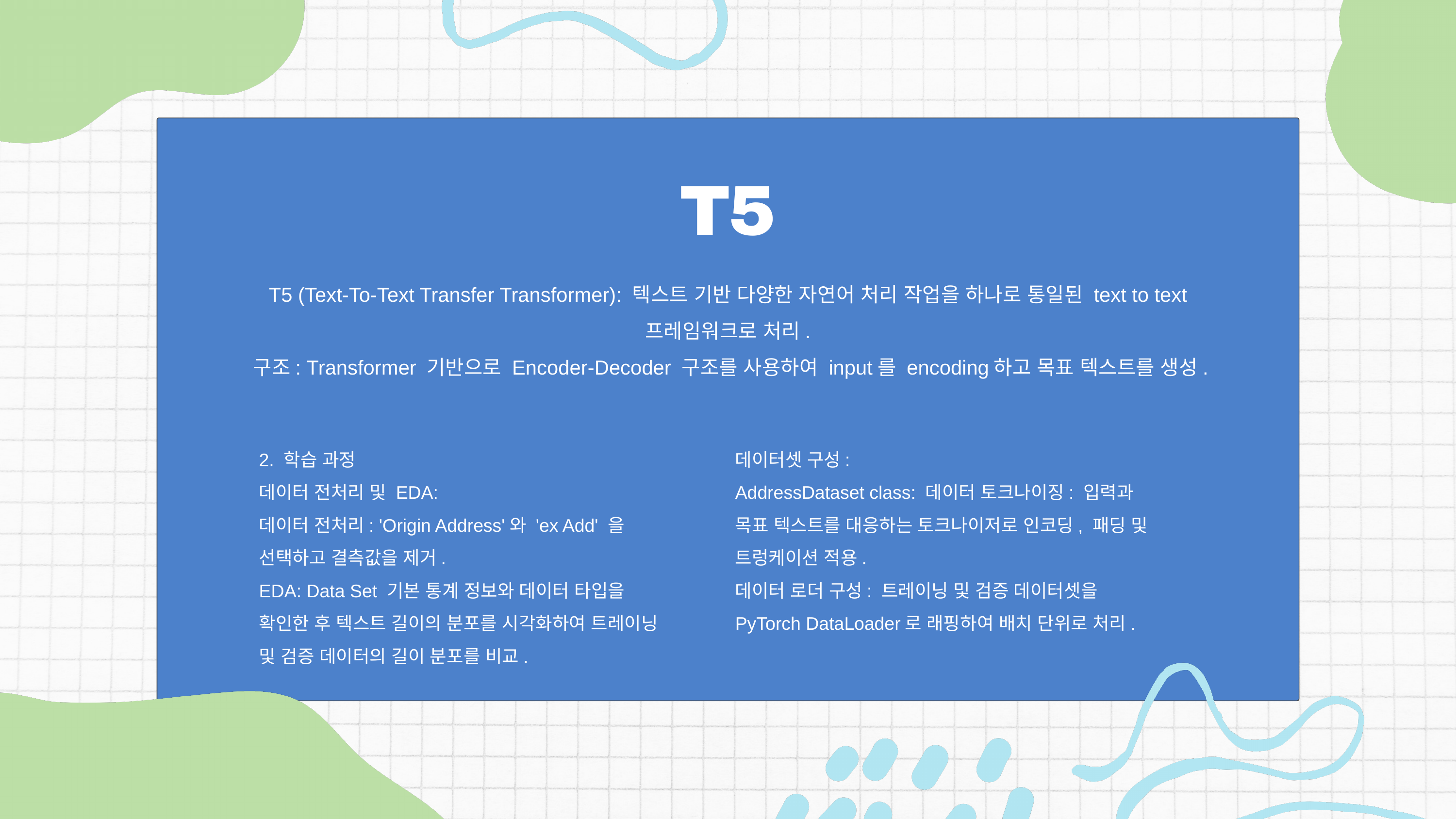

T5
T5 (Text-To-Text Transfer Transformer): 텍스트 기반 다양한 자연어 처리 작업을 하나로 통일된 text to text 프레임워크로 처리.
구조: Transformer 기반으로 Encoder-Decoder 구조를 사용하여 input를 encoding하고 목표 텍스트를 생성.
데이터셋 구성:
AddressDataset class: 데이터 토크나이징: 입력과 목표 텍스트를 대응하는 토크나이저로 인코딩, 패딩 및 트렁케이션 적용.
데이터 로더 구성: 트레이닝 및 검증 데이터셋을 PyTorch DataLoader로 래핑하여 배치 단위로 처리.
2. 학습 과정
데이터 전처리 및 EDA:
데이터 전처리: 'Origin Address'와 'ex Add' 을 선택하고 결측값을 제거.
EDA: Data Set 기본 통계 정보와 데이터 타입을 확인한 후 텍스트 길이의 분포를 시각화하여 트레이닝 및 검증 데이터의 길이 분포를 비교.